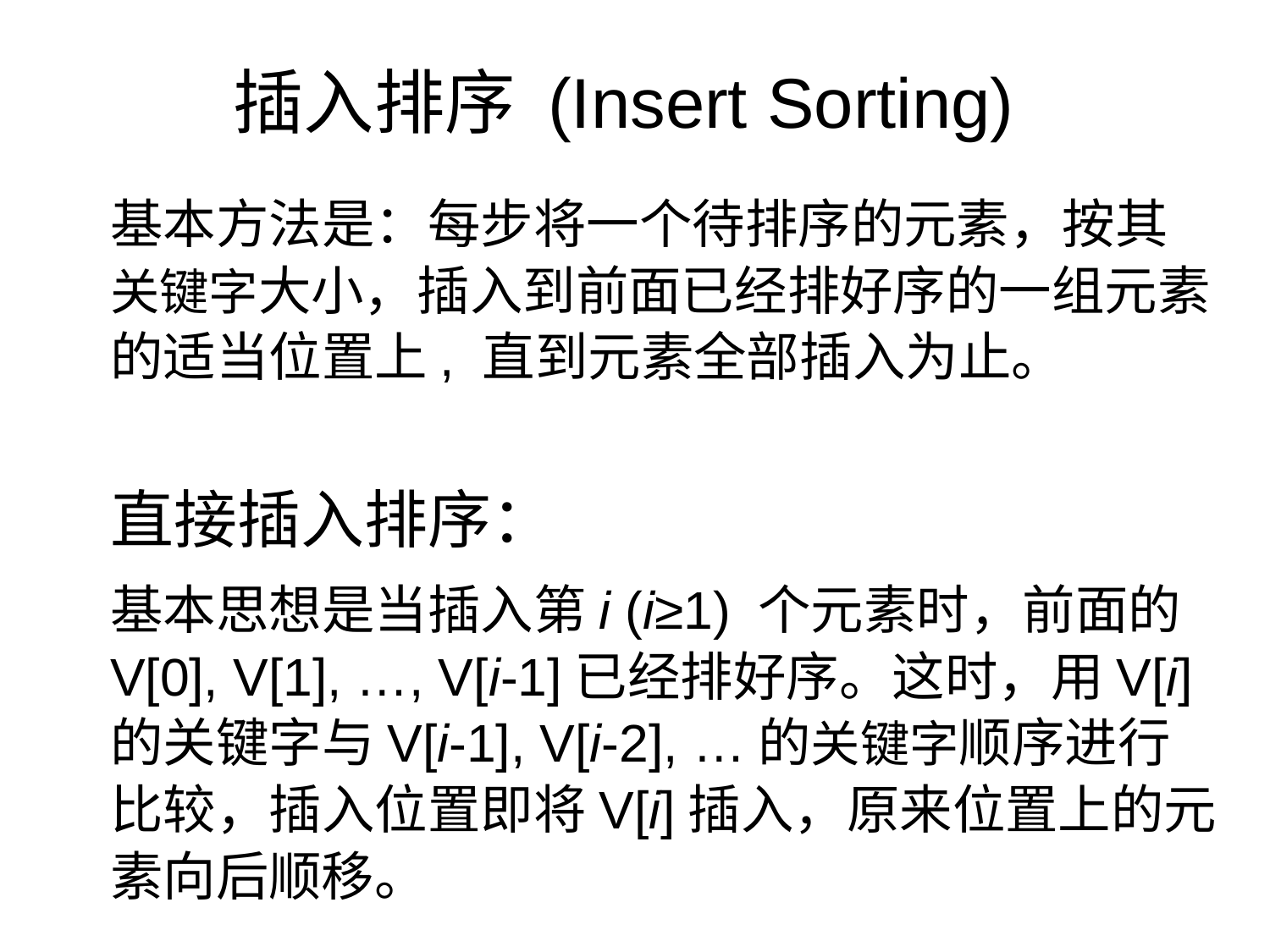

插入排序 (Insert Sorting)
基本方法是：每步将一个待排序的元素，按其关键字大小，插入到前面已经排好序的一组元素的适当位置上, 直到元素全部插入为止。

直接插入排序：
基本思想是当插入第i (i≥1) 个元素时，前面的V[0], V[1], …, V[i-1]已经排好序。这时，用V[i]的关键字与V[i-1], V[i-2], …的关键字顺序进行比较，插入位置即将V[i]插入，原来位置上的元素向后顺移。